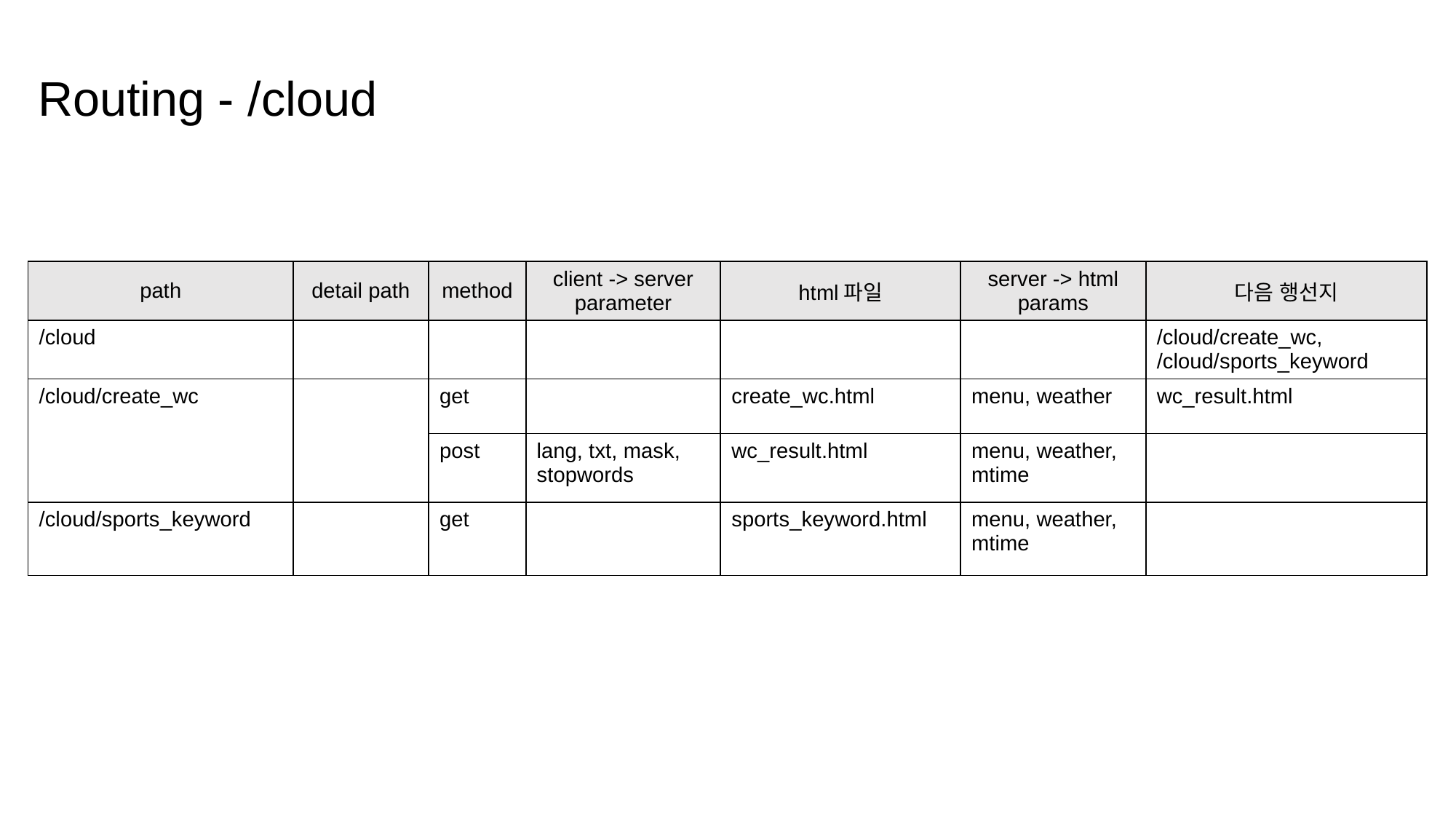

# Routing - /cloud
| path | detail path | method | client -> server parameter | html파일 | server -> html params | 다음 행선지 |
| --- | --- | --- | --- | --- | --- | --- |
| /cloud |  |  |  |  |  | /cloud/create\_wc, /cloud/sports\_keyword |
| /cloud/create\_wc |  | get |  | create\_wc.html | menu, weather | wc\_result.html |
|  | /crisis\_ratio | post | lang, txt, mask, stopwords | wc\_result.html | menu, weather, mtime |  |
| /cloud/sports\_keyword |  | get |  | sports\_keyword.html | menu, weather, mtime |  |